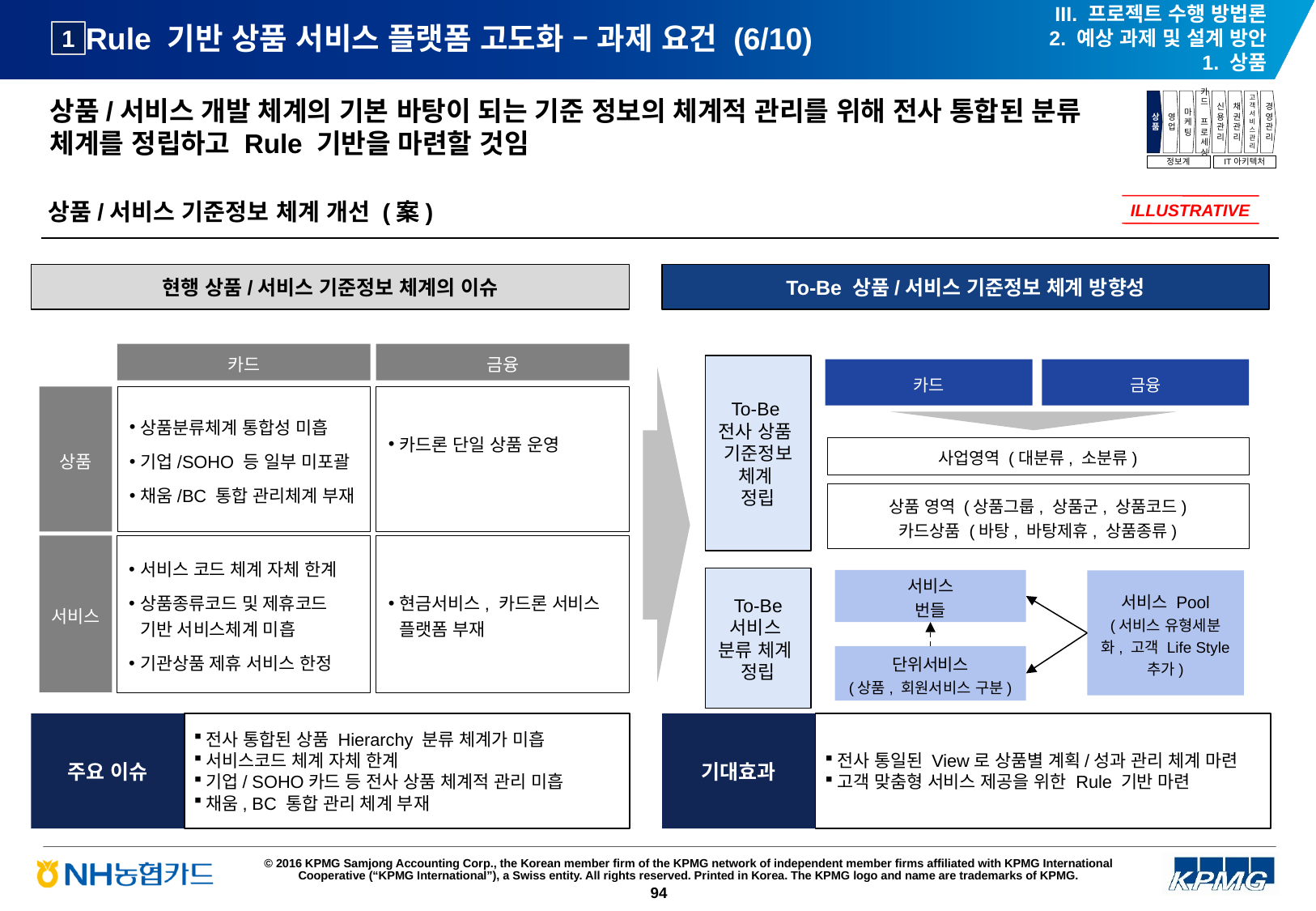

III. 프로젝트 수행 방법론
2. 예상 과제 및 설계 방안
1. 상품
# Rule 기반 상품 서비스 플랫폼 고도화 – 과제 요건 (6/10)
1
상품/서비스 개발 체계의 기본 바탕이 되는 기준 정보의 체계적 관리를 위해 전사 통합된 분류 체계를 정립하고 Rule 기반을 마련할 것임
상품
영업
마케팅
카드
프로세싱
신용관리
채권관리
고객서비스관리
경영관리
정보계
IT아키텍처
상품/서비스 기준정보 체계 개선 (案)
ILLUSTRATIVE
현행 상품/서비스 기준정보 체계의 이슈
To-Be 상품/서비스 기준정보 체계 방향성
카드
금융
To-Be
전사 상품
기준정보 체계
정립
카드
금융

상품
카드론 단일 상품 운영

상품분류체계 통합성 미흡
기업/SOHO 등 일부 미포괄
채움/BC 통합 관리체계 부재

사업영역 (대분류, 소분류)
상품 영역 (상품그룹, 상품군, 상품코드)
카드상품 (바탕, 바탕제휴, 상품종류)
서비스
서비스 코드 체계 자체 한계
상품종류코드 및 제휴코드 기반 서비스체계 미흡
기관상품 제휴 서비스 한정
현금서비스, 카드론 서비스 플랫폼 부재
To-Be
서비스
분류 체계
정립
서비스
번들
서비스 Pool
(서비스 유형세분화, 고객 Life Style 추가)
단위서비스
(상품, 회원서비스 구분)
주요 이슈
전사 통합된 상품 Hierarchy 분류 체계가 미흡
서비스코드 체계 자체 한계
기업/ SOHO카드 등 전사 상품 체계적 관리 미흡
채움, BC 통합 관리 체계 부재
기대효과
전사 통일된 View로 상품별 계획/성과 관리 체계 마련
고객 맞춤형 서비스 제공을 위한 Rule 기반 마련